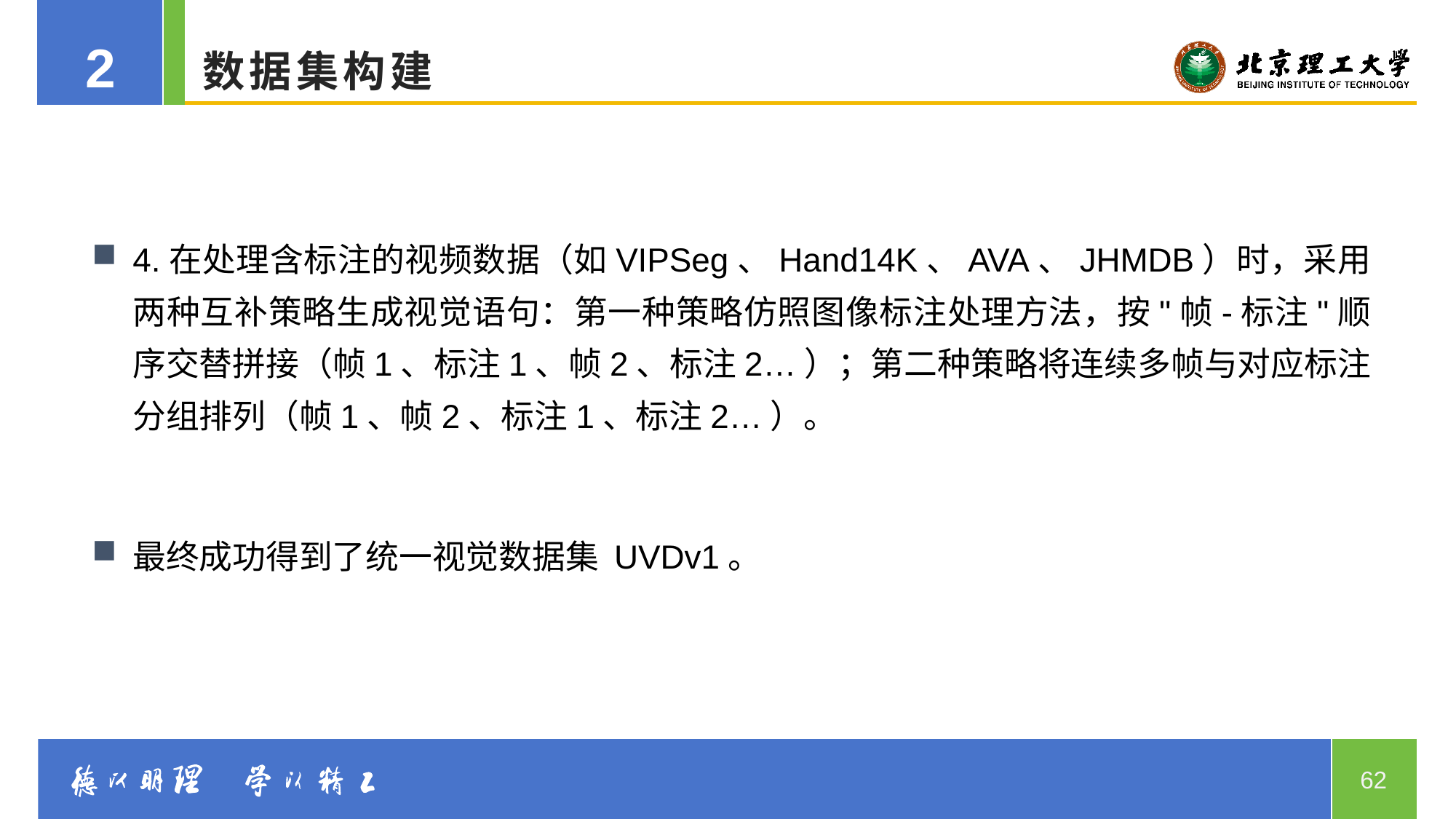

2
# 数据集构建
4.在处理含标注的视频数据（如VIPSeg、Hand14K、AVA、JHMDB）时，采用两种互补策略生成视觉语句：第一种策略仿照图像标注处理方法，按"帧-标注"顺序交替拼接（帧1、标注1、帧2、标注2…）；第二种策略将连续多帧与对应标注分组排列（帧1、帧2、标注1、标注2…）。

最终成功得到了统一视觉数据集 UVDv1。